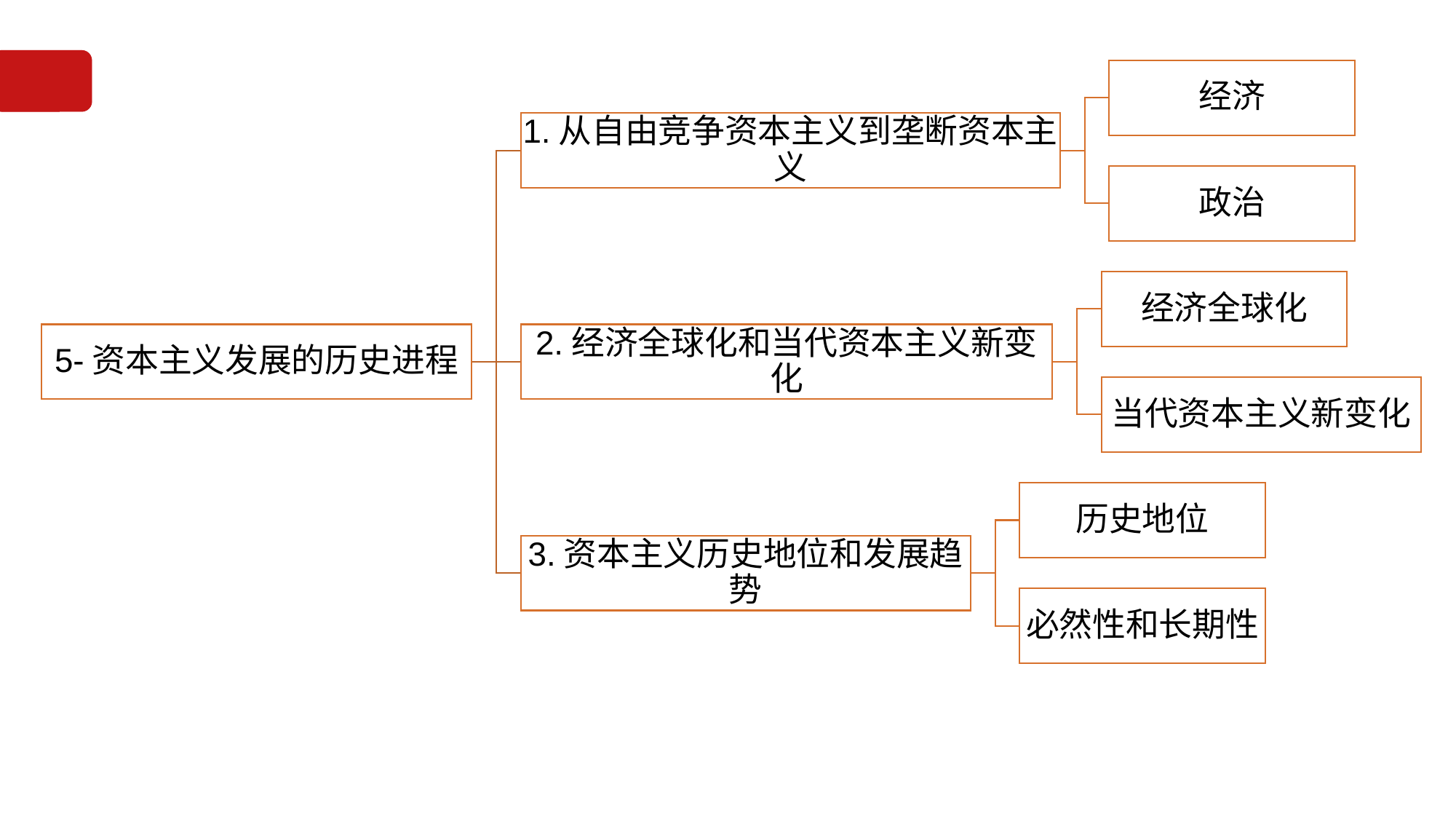

5-资本主义发展的历史进程
1.从自由竞争资本主义到垄断资本主义
经济
政治
2.经济全球化和当代资本主义新变化
经济全球化
当代资本主义新变化
3.资本主义历史地位和发展趋势
历史地位
必然性和长期性